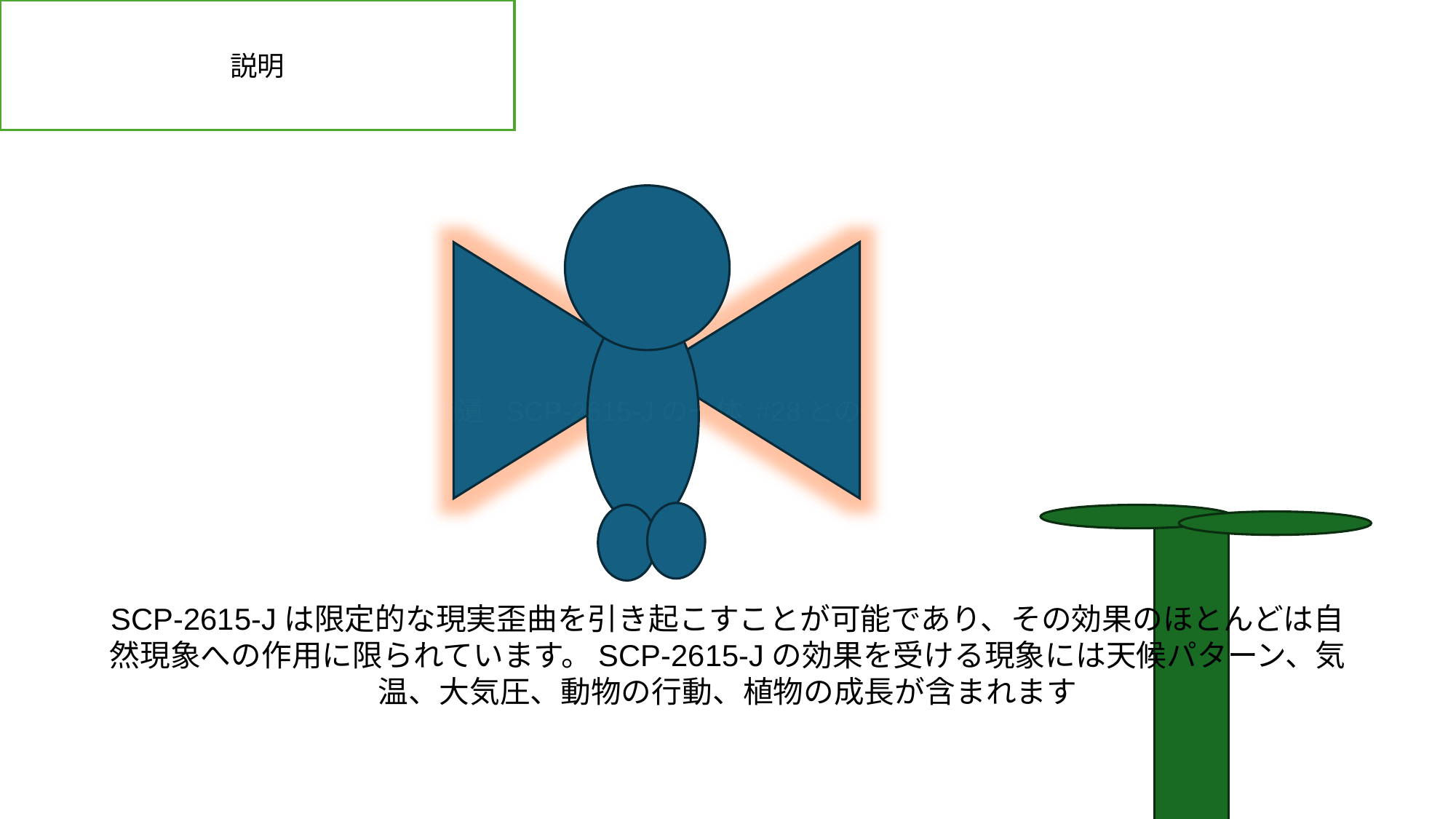

説明
補遺: SCP-2615-Jの一体 #28とのインタビュー

SCP-2615-Jは限定的な現実歪曲を引き起こすことが可能であり、その効果のほとんどは自然現象への作用に限られています。SCP-2615-Jの効果を受ける現象には天候パターン、気温、大気圧、動物の行動、植物の成長が含まれます